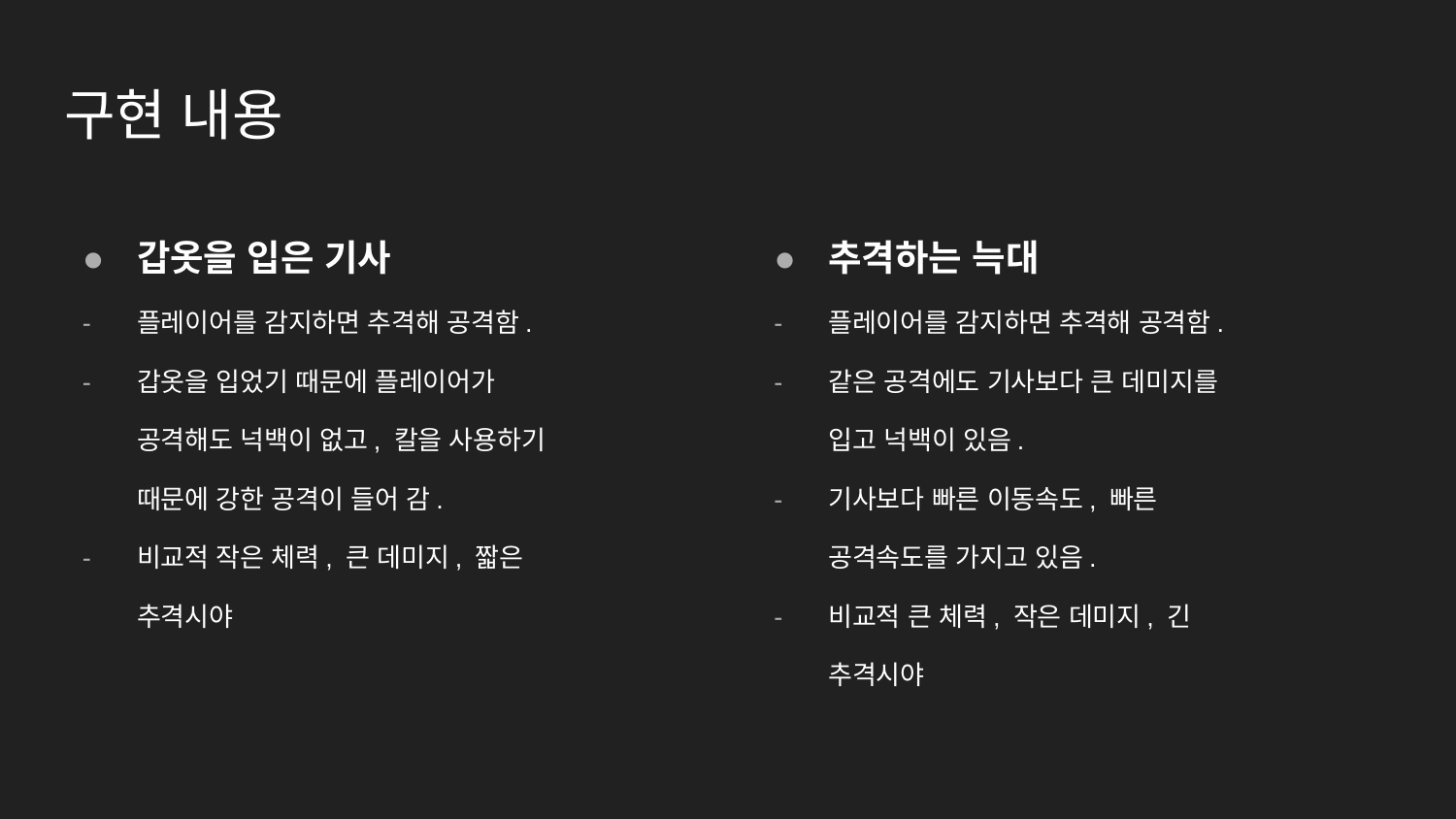

# 구현 내용
갑옷을 입은 기사
플레이어를 감지하면 추격해 공격함.
갑옷을 입었기 때문에 플레이어가 공격해도 넉백이 없고, 칼을 사용하기 때문에 강한 공격이 들어 감.
비교적 작은 체력, 큰 데미지, 짧은 추격시야
추격하는 늑대
플레이어를 감지하면 추격해 공격함.
같은 공격에도 기사보다 큰 데미지를 입고 넉백이 있음.
기사보다 빠른 이동속도, 빠른 공격속도를 가지고 있음.
비교적 큰 체력, 작은 데미지, 긴 추격시야